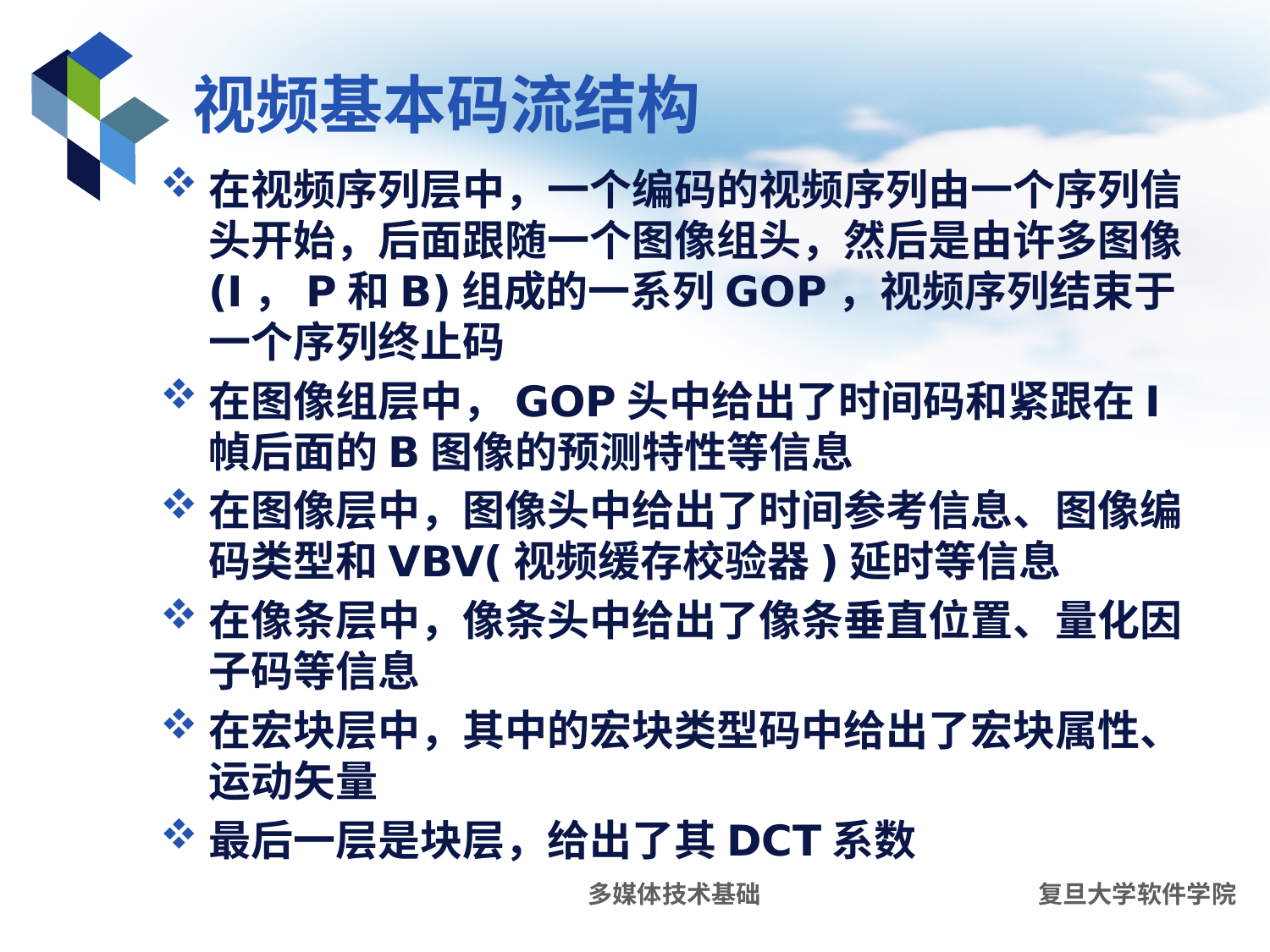

# 视频基本码流结构
在视频序列层中，一个编码的视频序列由一个序列信头开始，后面跟随一个图像组头，然后是由许多图像(I，P和B)组成的一系列GOP，视频序列结束于一个序列终止码
在图像组层中，GOP头中给出了时间码和紧跟在I幀后面的B图像的预测特性等信息
在图像层中，图像头中给出了时间参考信息、图像编码类型和VBV(视频缓存校验器)延时等信息
在像条层中，像条头中给出了像条垂直位置、量化因子码等信息
在宏块层中，其中的宏块类型码中给出了宏块属性、运动矢量
最后一层是块层，给出了其DCT系数
多媒体技术基础